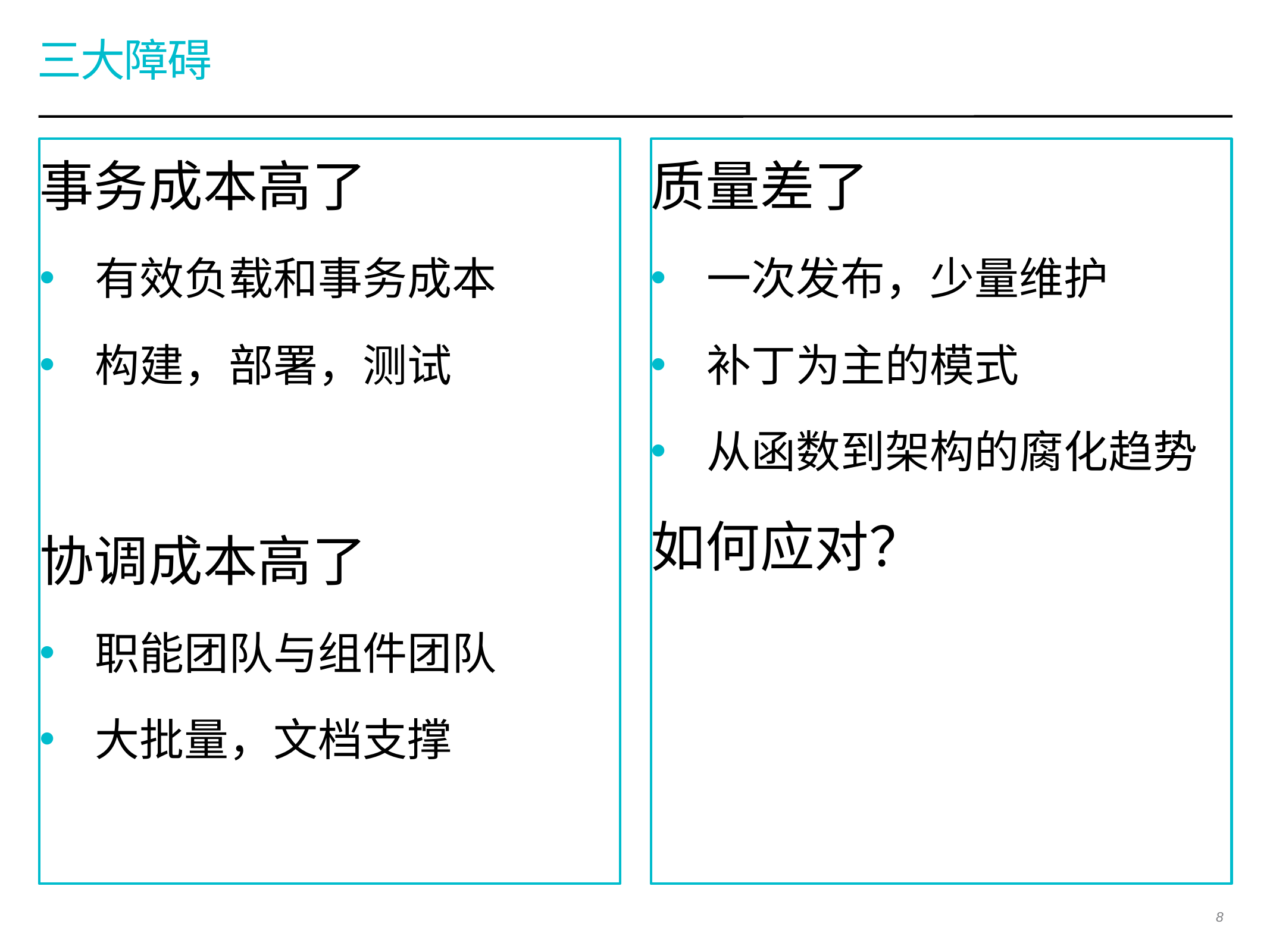

# 三大障碍
事务成本高了
有效负载和事务成本
构建，部署，测试

协调成本高了
职能团队与组件团队
大批量，文档支撑
质量差了
一次发布，少量维护
补丁为主的模式
从函数到架构的腐化趋势
如何应对？

8